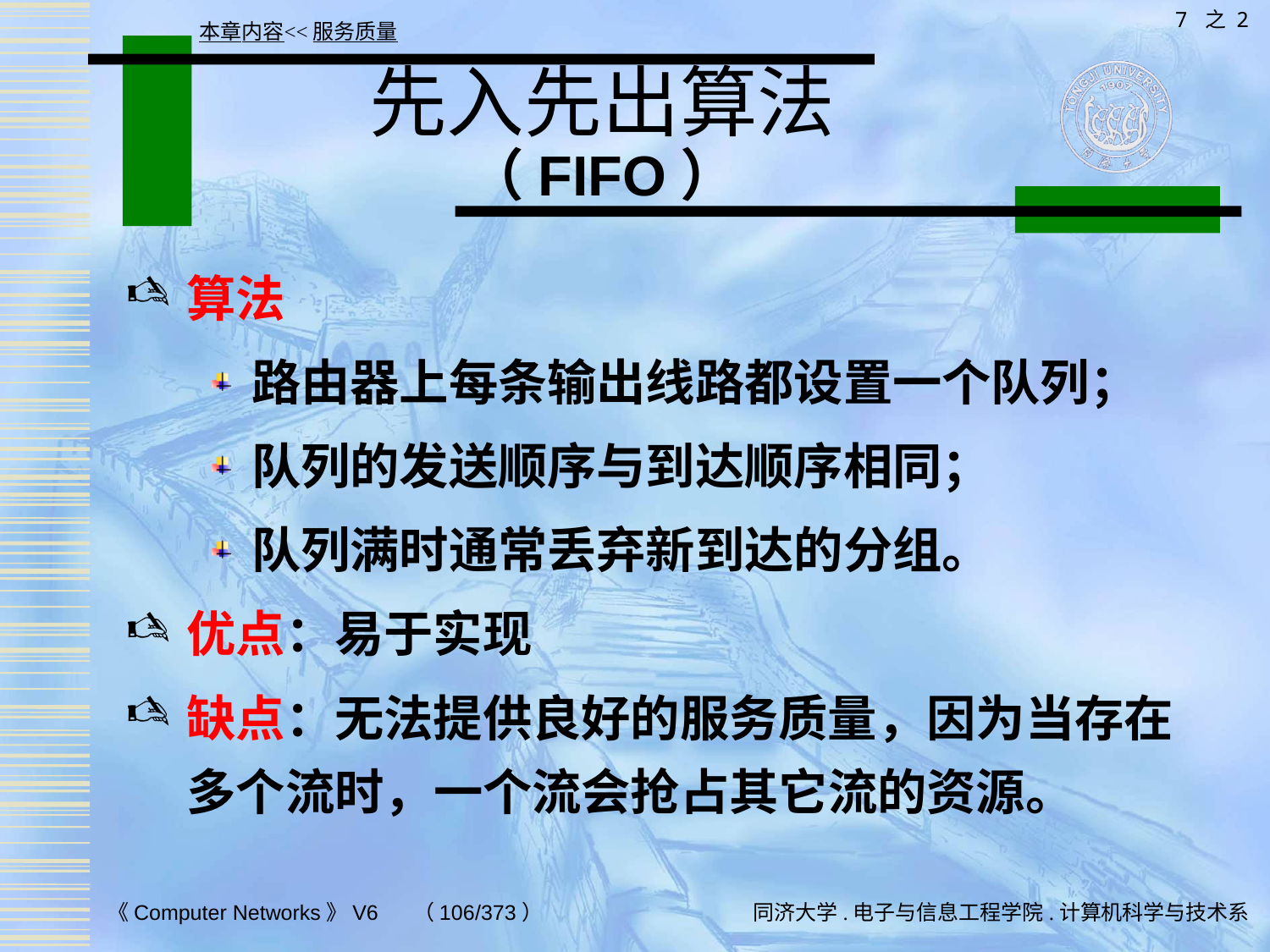

7 之 2
本章内容<<服务质量
# 先入先出算法 （FIFO）
算法
路由器上每条输出线路都设置一个队列；
队列的发送顺序与到达顺序相同；
队列满时通常丢弃新到达的分组。
优点：易于实现
缺点：无法提供良好的服务质量，因为当存在多个流时，一个流会抢占其它流的资源。